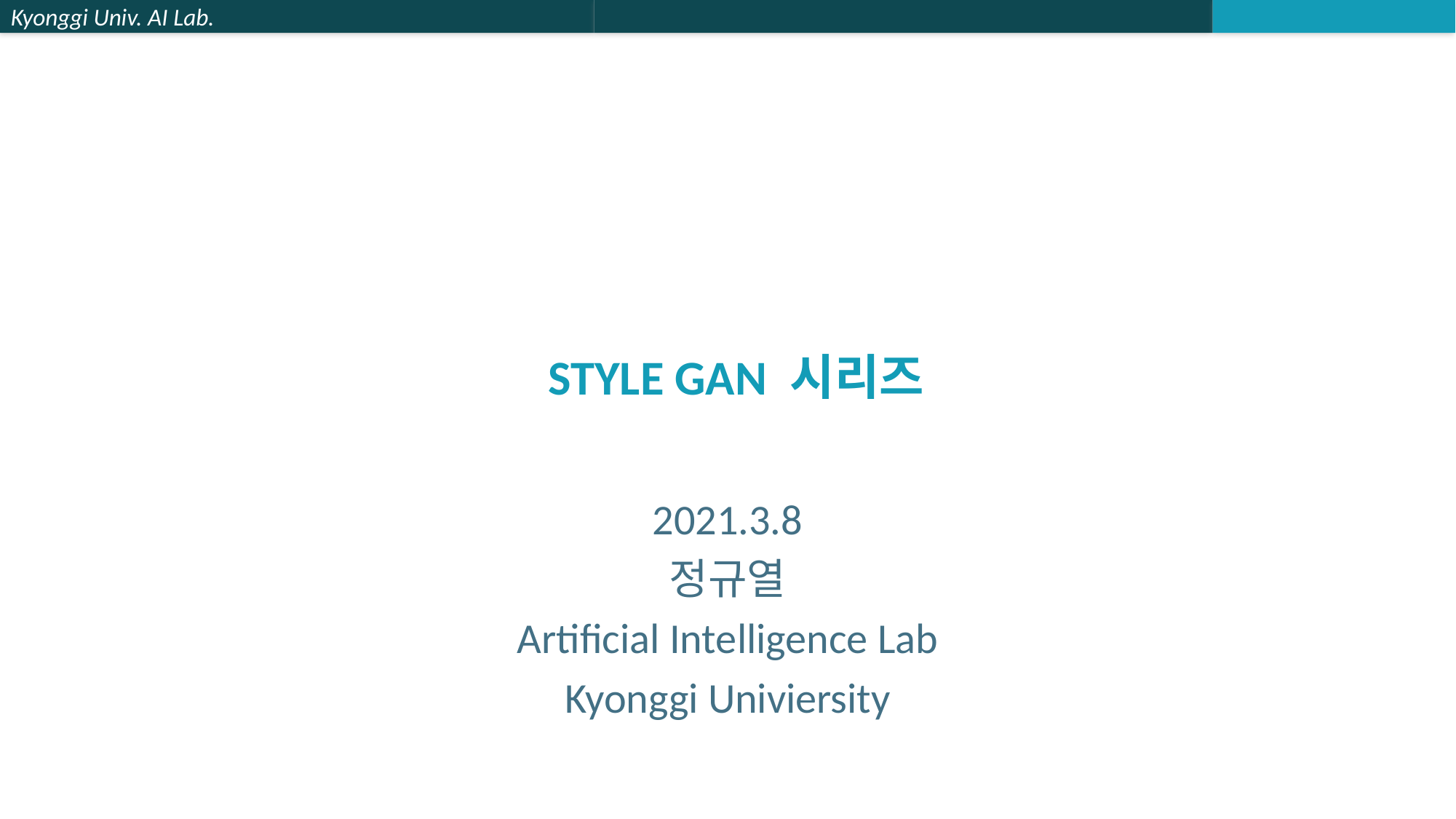

# Style GAN 시리즈
2021.3.8
정규열
Artificial Intelligence Lab
Kyonggi Univiersity